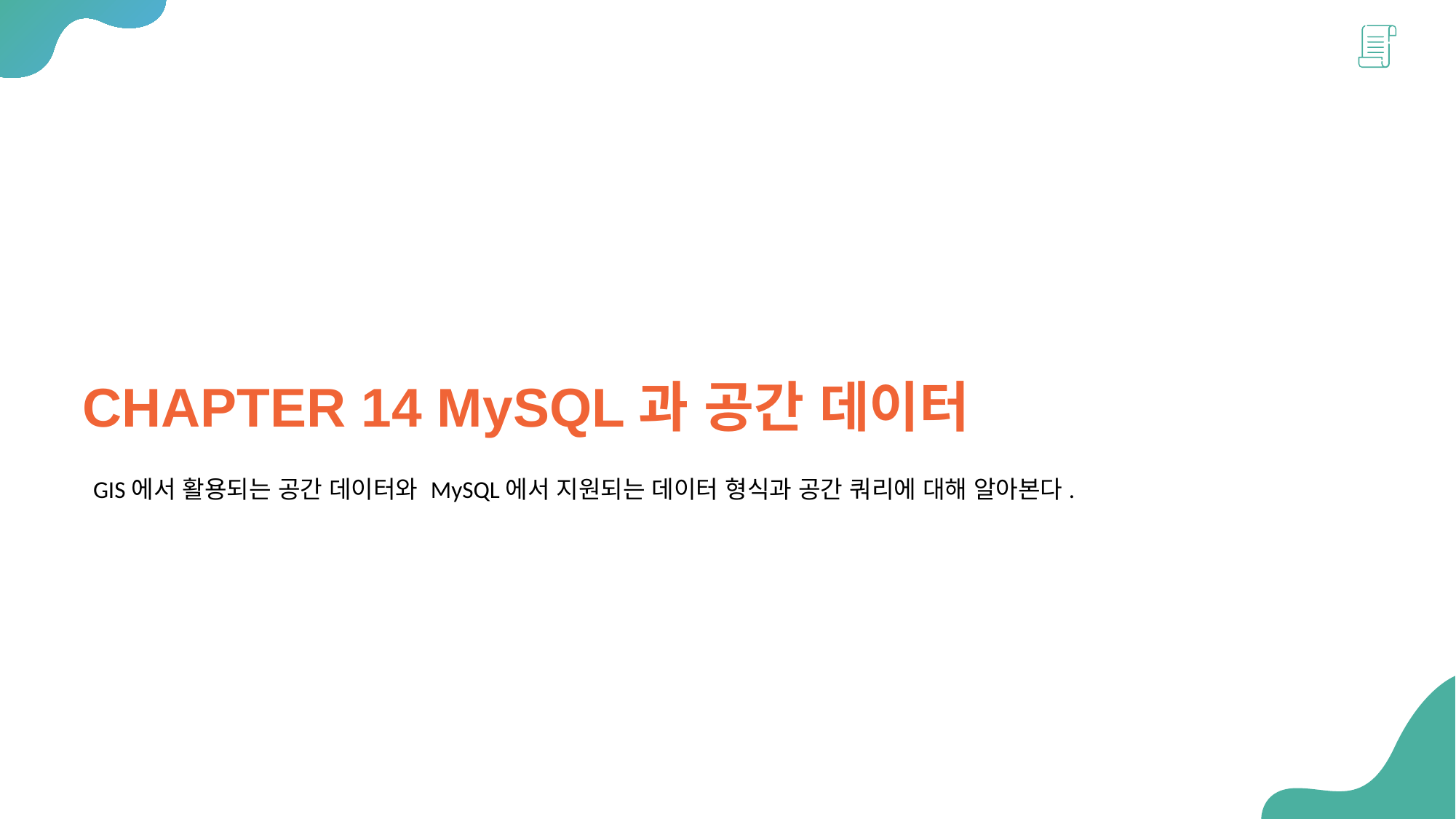

CHAPTER 14 MySQL과 공간 데이터
GIS에서 활용되는 공간 데이터와 MySQL에서 지원되는 데이터 형식과 공간 쿼리에 대해 알아본다.